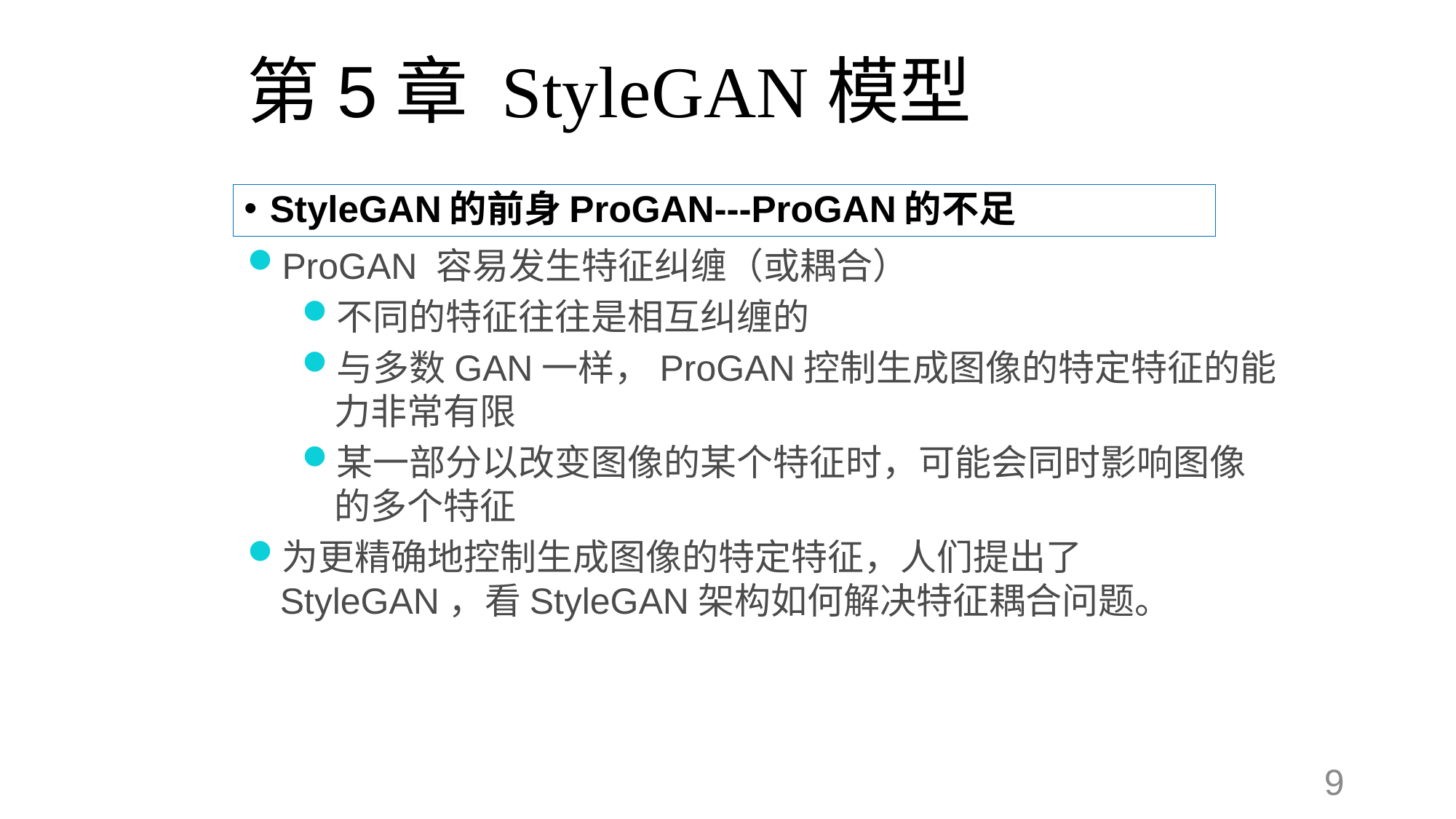

# 第5章 StyleGAN模型
StyleGAN的前身ProGAN---ProGAN的不足

ProGAN 容易发生特征纠缠（或耦合）
不同的特征往往是相互纠缠的
与多数GAN一样，ProGAN控制生成图像的特定特征的能力非常有限
某一部分以改变图像的某个特征时，可能会同时影响图像的多个特征
为更精确地控制生成图像的特定特征，人们提出了StyleGAN，看StyleGAN架构如何解决特征耦合问题。
9